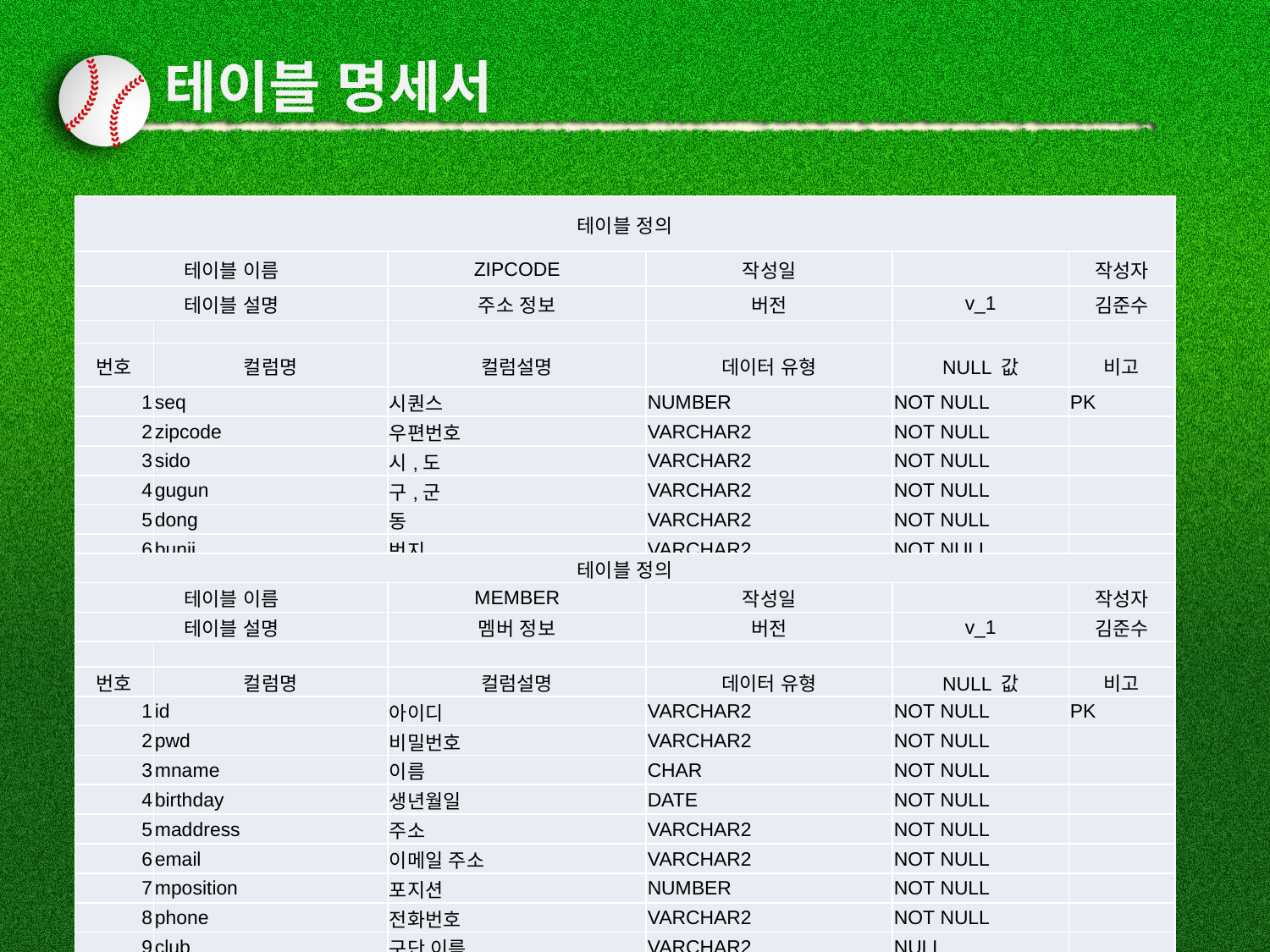

# 테이블 명세서
| 테이블 정의 |  |  |  |  |  |
| --- | --- | --- | --- | --- | --- |
| 테이블 이름 |  | ZIPCODE | 작성일 |  | 작성자 |
| 테이블 설명 |  | 주소 정보 | 버전 | v\_1 | 김준수 |
|  |  |  |  |  |  |
| 번호 | 컬럼명 | 컬럼설명 | 데이터 유형 | NULL 값 | 비고 |
| 1 | seq | 시퀀스 | NUMBER | NOT NULL | PK |
| 2 | zipcode | 우편번호 | VARCHAR2 | NOT NULL |  |
| 3 | sido | 시,도 | VARCHAR2 | NOT NULL |  |
| 4 | gugun | 구,군 | VARCHAR2 | NOT NULL |  |
| 5 | dong | 동 | VARCHAR2 | NOT NULL |  |
| 6 | bunji | 번지 | VARCHAR2 | NOT NULL |  |
| 테이블 정의 |  |  |  |  |  |
| --- | --- | --- | --- | --- | --- |
| 테이블 이름 |  | MEMBER | 작성일 |  | 작성자 |
| 테이블 설명 |  | 멤버 정보 | 버전 | v\_1 | 김준수 |
|  |  |  |  |  |  |
| 번호 | 컬럼명 | 컬럼설명 | 데이터 유형 | NULL 값 | 비고 |
| 1 | id | 아이디 | VARCHAR2 | NOT NULL | PK |
| 2 | pwd | 비밀번호 | VARCHAR2 | NOT NULL |  |
| 3 | mname | 이름 | CHAR | NOT NULL |  |
| 4 | birthday | 생년월일 | DATE | NOT NULL |  |
| 5 | maddress | 주소 | VARCHAR2 | NOT NULL |  |
| 6 | email | 이메일 주소 | VARCHAR2 | NOT NULL |  |
| 7 | mposition | 포지션 | NUMBER | NOT NULL |  |
| 8 | phone | 전화번호 | VARCHAR2 | NOT NULL |  |
| 9 | club | 구단 이름 | VARCHAR2 | NULL |  |
| 10 | rating | 등급 점수 | VARCHAR2 | NOT NULL |  |
| 11 | gender | 성별 | VARCHAR2 | NOT NULL |  |